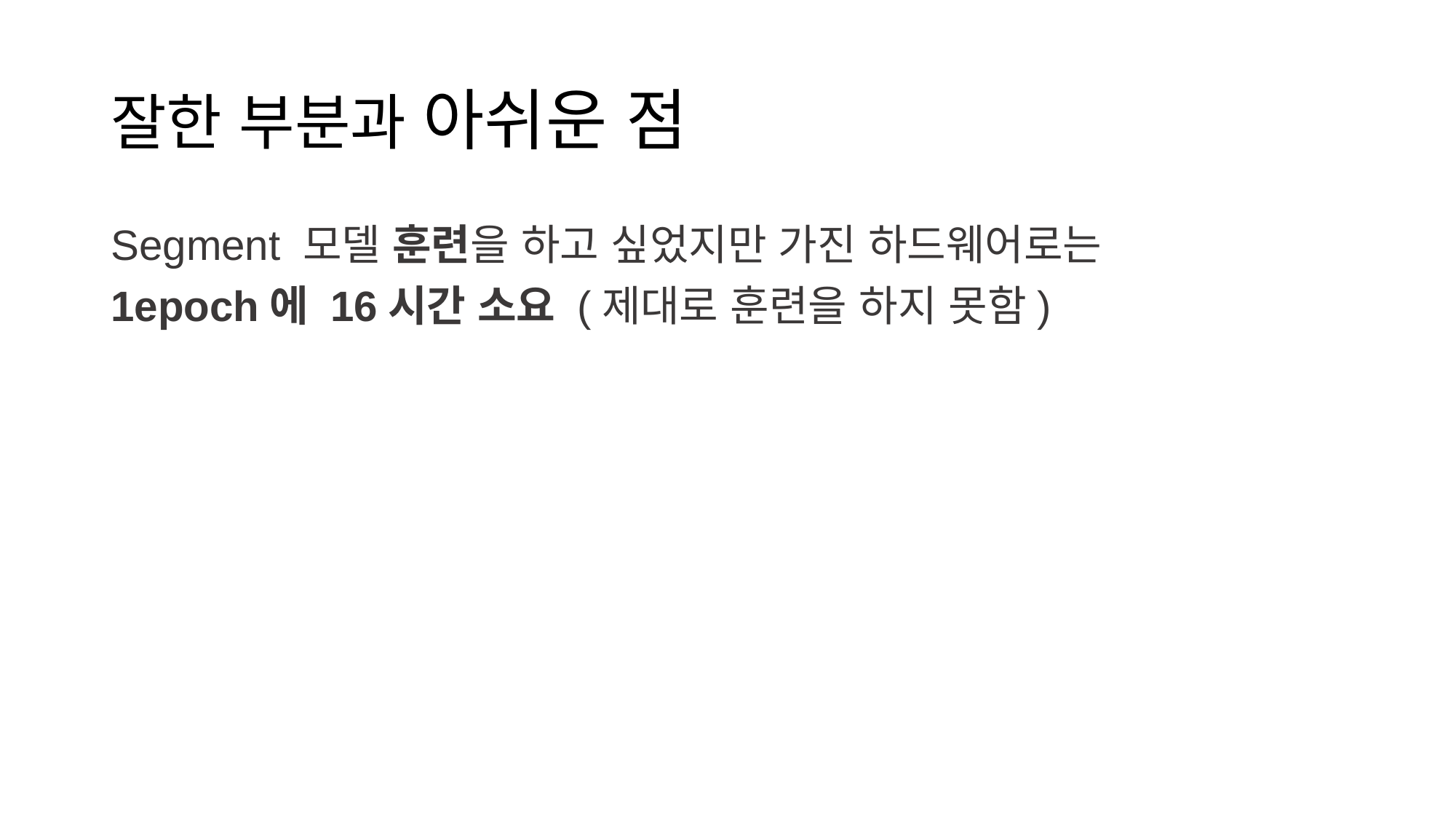

# 잘한 부분과 아쉬운 점
Segment 모델 훈련을 하고 싶었지만 가진 하드웨어로는
1epoch에 16시간 소요 (제대로 훈련을 하지 못함)